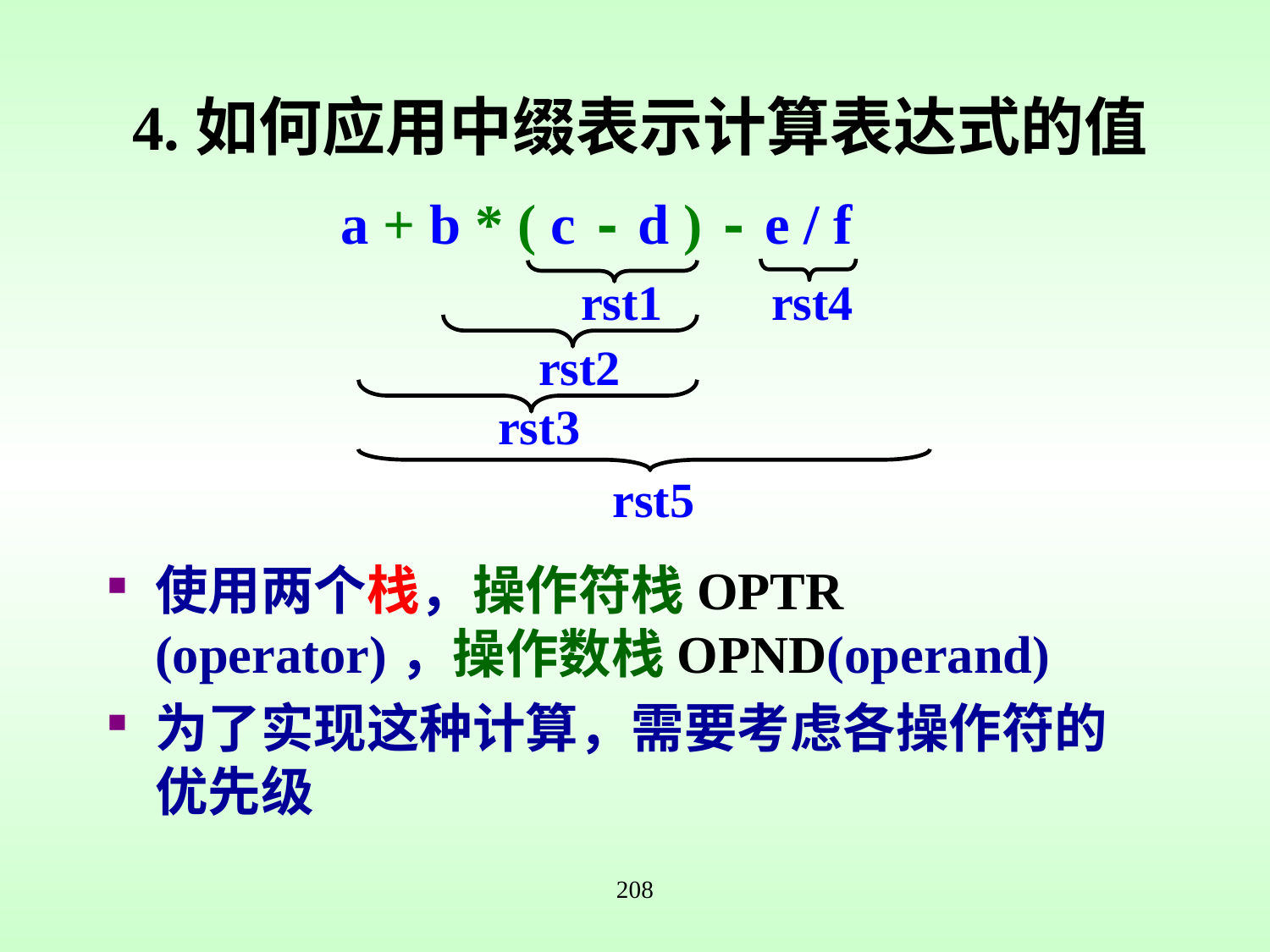

4.如何应用中缀表示计算表达式的值

a + b * ( c - d ) - e / f

rst1
rst4
rst2
rst3
rst5
使用两个栈，操作符栈OPTR (operator)，操作数栈OPND(operand)
为了实现这种计算，需要考虑各操作符的优先级
208